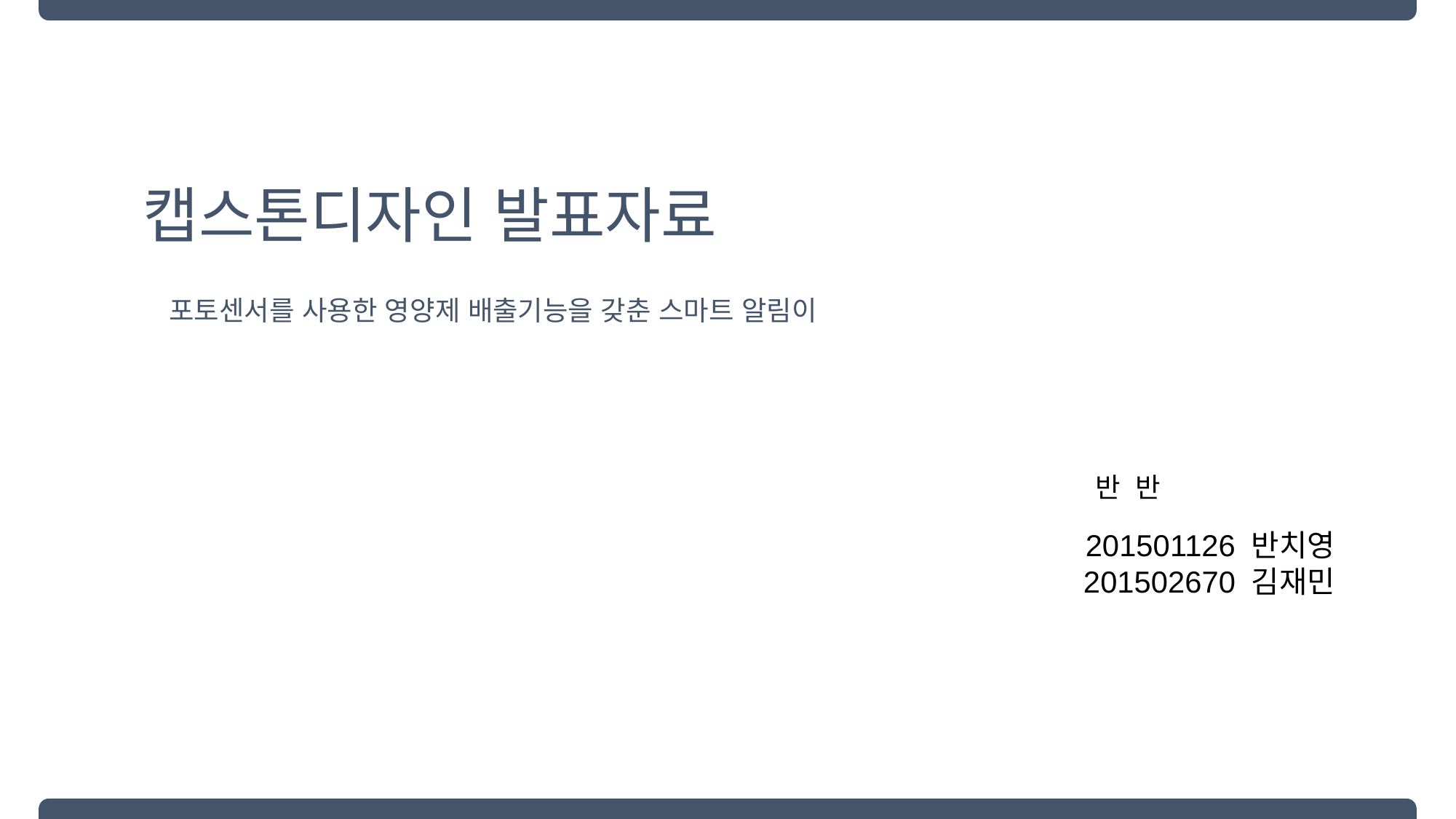

캡스톤디자인 발표자료
포토센서를 사용한 영양제 배출기능을 갖춘 스마트 알림이
반  반
201501126 반치영
201502670 김재민